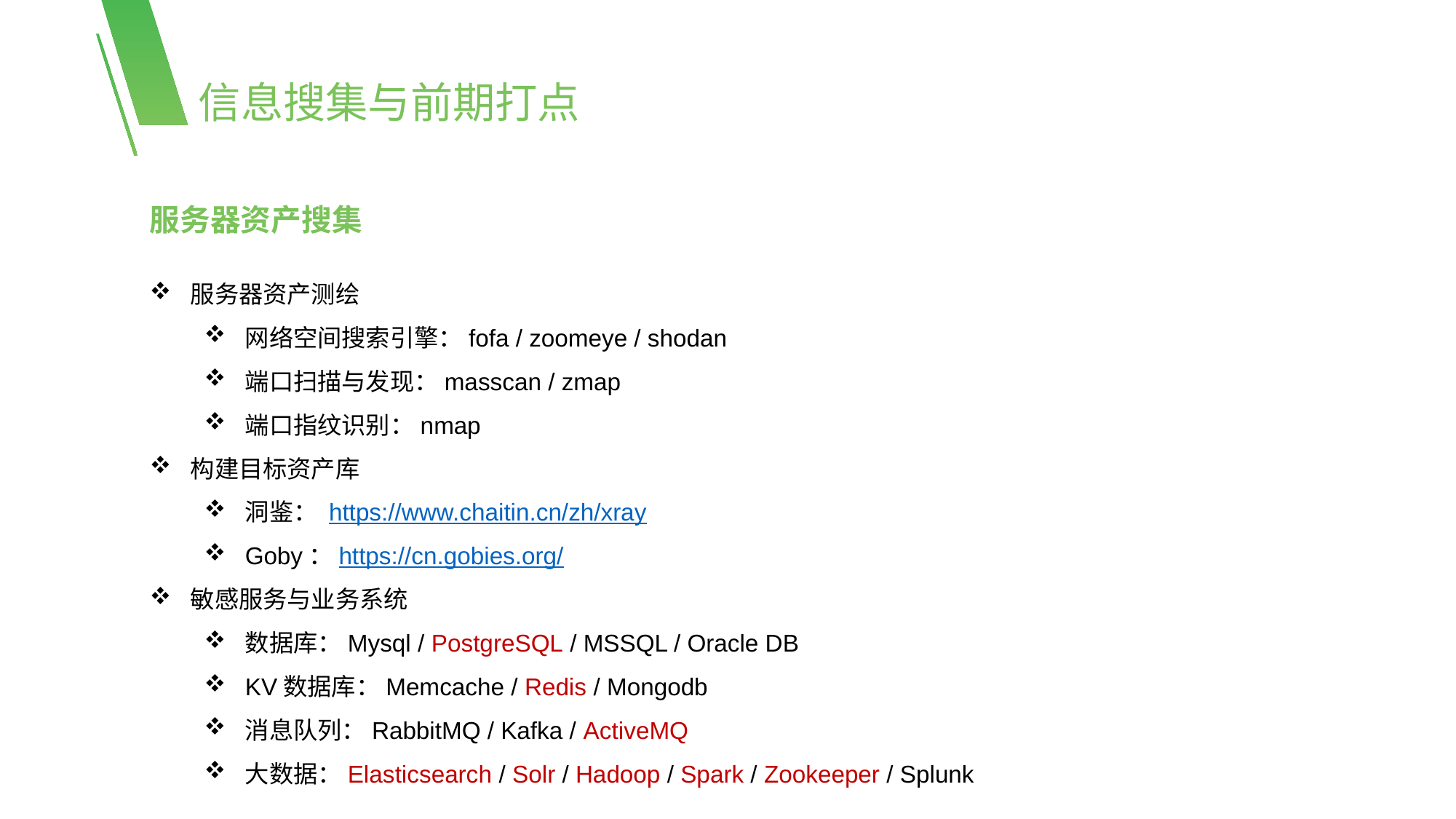

信息搜集与前期打点
服务器资产搜集
服务器资产测绘
网络空间搜索引擎：fofa / zoomeye / shodan
端口扫描与发现：masscan / zmap
端口指纹识别：nmap
构建目标资产库
洞鉴： https://www.chaitin.cn/zh/xray
Goby：https://cn.gobies.org/
敏感服务与业务系统
数据库：Mysql / PostgreSQL / MSSQL / Oracle DB
KV数据库：Memcache / Redis / Mongodb
消息队列：RabbitMQ / Kafka / ActiveMQ
大数据：Elasticsearch / Solr / Hadoop / Spark / Zookeeper / Splunk